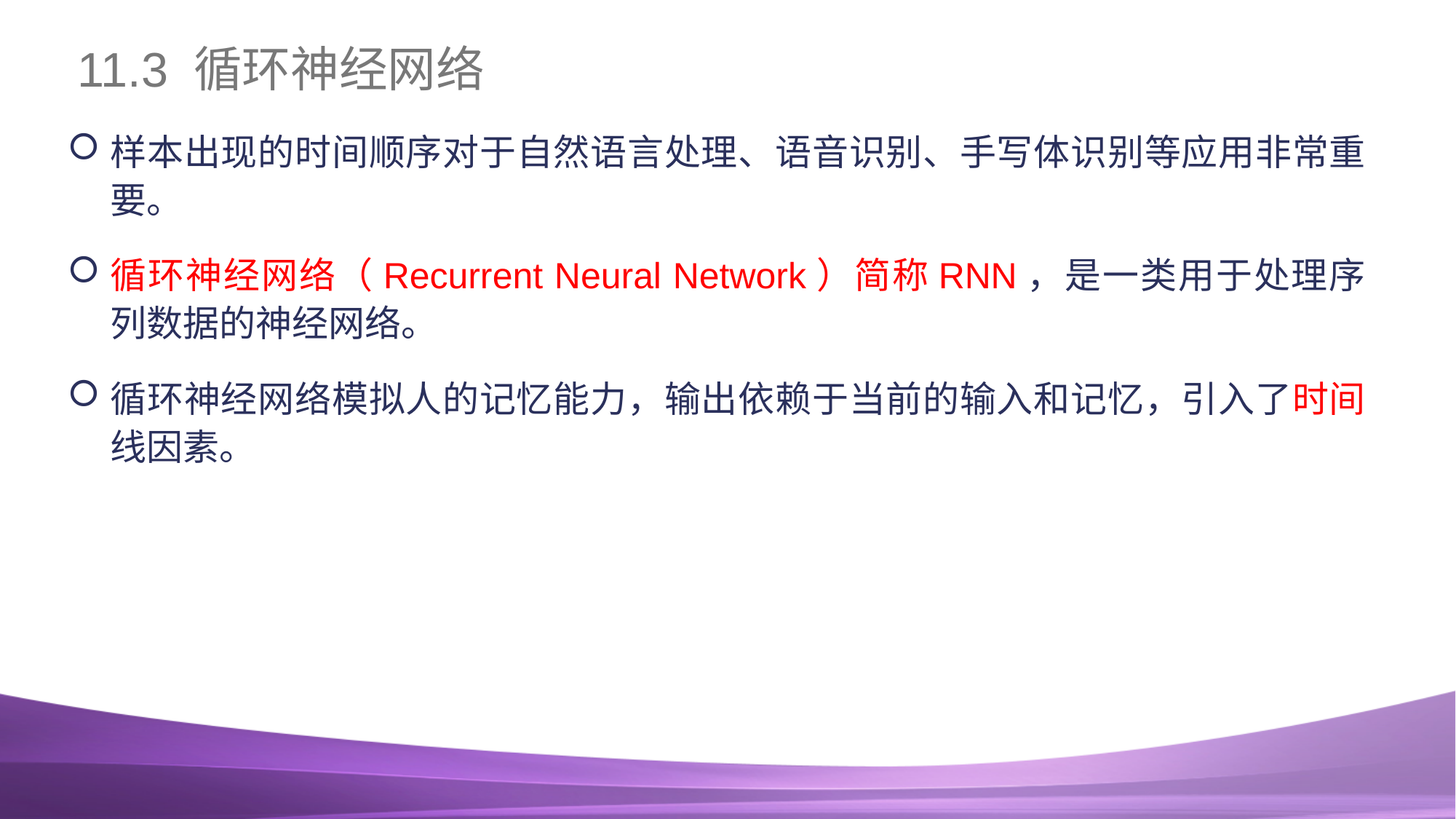

# 11.3 循环神经网络
样本出现的时间顺序对于自然语言处理、语音识别、手写体识别等应用非常重要。
循环神经网络（Recurrent Neural Network）简称RNN，是一类用于处理序列数据的神经网络。
循环神经网络模拟人的记忆能力，输出依赖于当前的输入和记忆，引入了时间线因素。